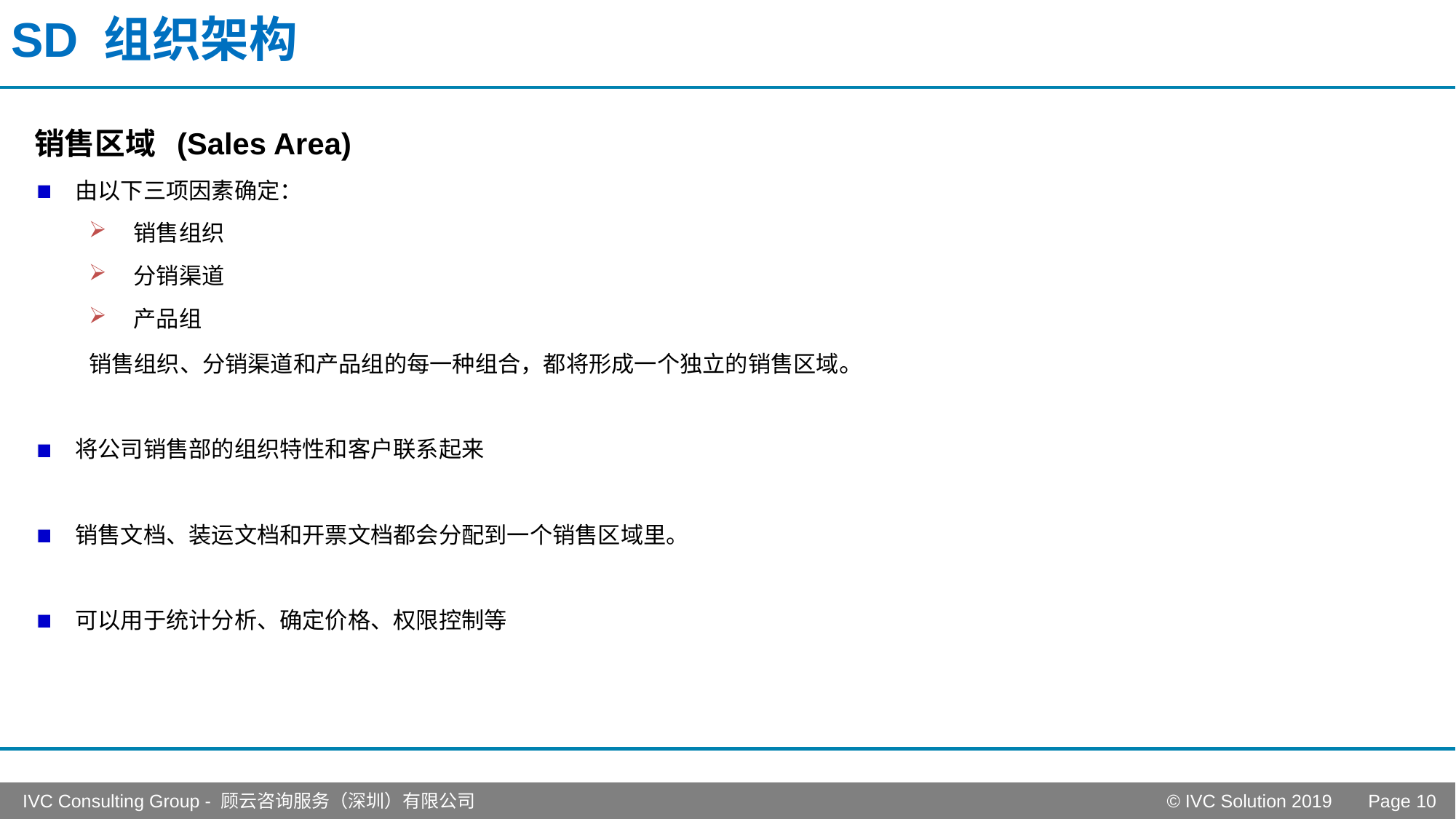

# SD 组织架构
销售区域  (Sales Area)
由以下三项因素确定：
 销售组织
 分销渠道
 产品组
销售组织、分销渠道和产品组的每一种组合，都将形成一个独立的销售区域。

将公司销售部的组织特性和客户联系起来

销售文档、装运文档和开票文档都会分配到一个销售区域里。

可以用于统计分析、确定价格、权限控制等